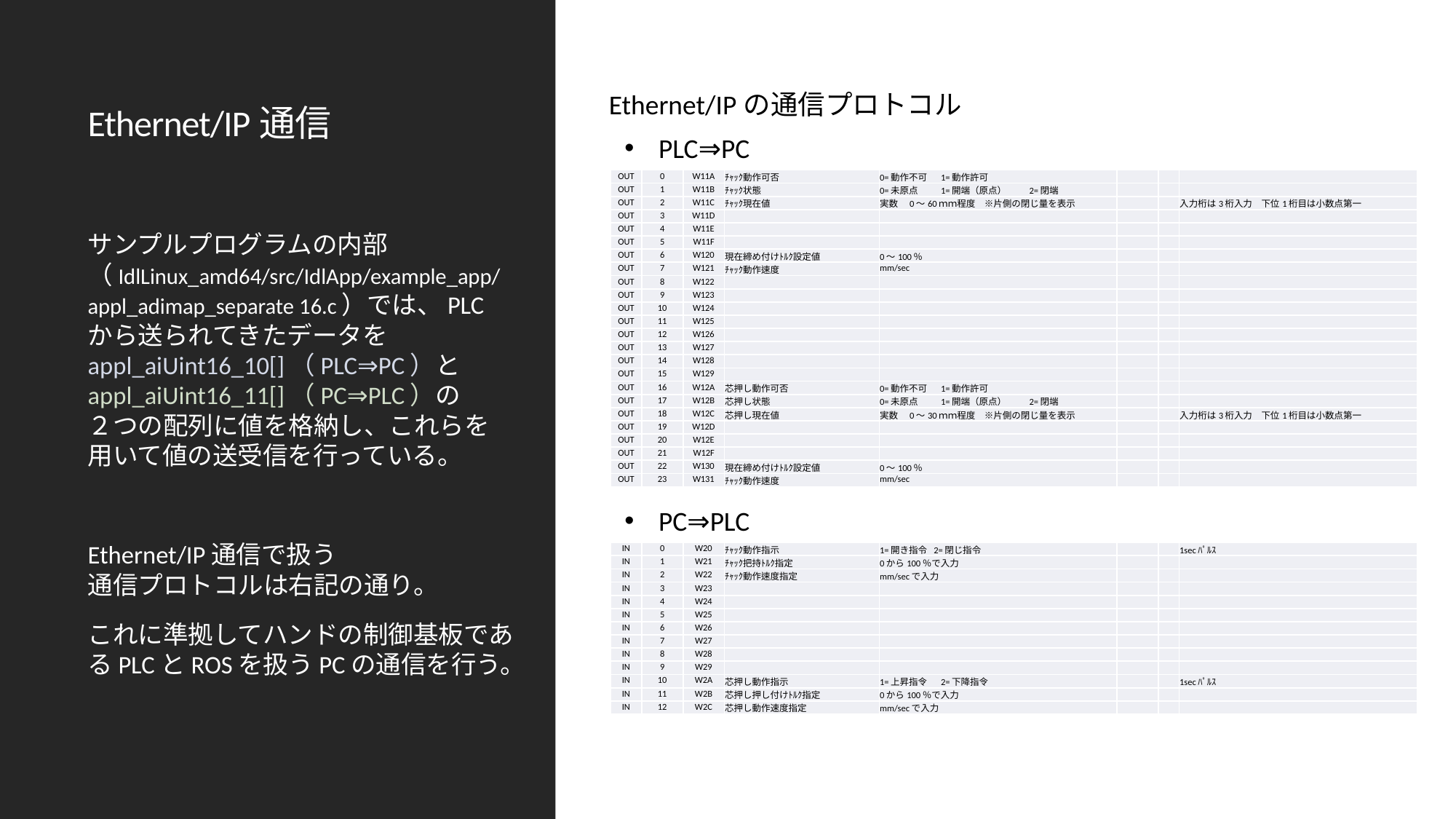

# Ethernet/IP通信
Ethernet/IPの通信プロトコル
PLC⇒PC
| OUT | 0 | W11A | ﾁｬｯｸ動作可否 | 0=動作不可 　1=動作許可 |  |  |  |
| --- | --- | --- | --- | --- | --- | --- | --- |
| OUT | 1 | W11B | ﾁｬｯｸ状態 | 0=未原点 　　1=開端（原点）　　 2=閉端 |  |  |  |
| OUT | 2 | W11C | ﾁｬｯｸ現在値 | 実数　0～60ｍｍ程度　※片側の閉じ量を表示 |  |  | 入力桁は3桁入力　下位1桁目は小数点第一 |
| OUT | 3 | W11D |  |  |  |  |  |
| OUT | 4 | W11E |  |  |  |  |  |
| OUT | 5 | W11F |  |  |  |  |  |
| OUT | 6 | W120 | 現在締め付けﾄﾙｸ設定値 | 0～100％ |  |  |  |
| OUT | 7 | W121 | ﾁｬｯｸ動作速度 | mm/sec |  |  |  |
| OUT | 8 | W122 |  |  |  |  |  |
| OUT | 9 | W123 |  |  |  |  |  |
| OUT | 10 | W124 |  |  |  |  |  |
| OUT | 11 | W125 |  |  |  |  |  |
| OUT | 12 | W126 |  |  |  |  |  |
| OUT | 13 | W127 |  |  |  |  |  |
| OUT | 14 | W128 |  |  |  |  |  |
| OUT | 15 | W129 |  |  |  |  |  |
| OUT | 16 | W12A | 芯押し動作可否 | 0=動作不可 　1=動作許可 |  |  |  |
| OUT | 17 | W12B | 芯押し状態 | 0=未原点 　　1=開端（原点）　　 2=閉端 |  |  |  |
| OUT | 18 | W12C | 芯押し現在値 | 実数　0～30ｍｍ程度　※片側の閉じ量を表示 |  |  | 入力桁は3桁入力　下位1桁目は小数点第一 |
| OUT | 19 | W12D |  |  |  |  |  |
| OUT | 20 | W12E |  |  |  |  |  |
| OUT | 21 | W12F |  |  |  |  |  |
| OUT | 22 | W130 | 現在締め付けﾄﾙｸ設定値 | 0～100％ |  |  |  |
| OUT | 23 | W131 | ﾁｬｯｸ動作速度 | mm/sec |  |  |  |
サンプルプログラムの内部（IdlLinux_amd64/src/IdlApp/example_app/appl_adimap_separate 16.c）では、PLCから送られてきたデータを
appl_aiUint16_10[]（PLC⇒PC）と
appl_aiUint16_11[]（PC⇒PLC）の
２つの配列に値を格納し、これらを
用いて値の送受信を行っている。

Ethernet/IP通信で扱う
通信プロトコルは右記の通り。
これに準拠してハンドの制御基板であるPLCとROSを扱うPCの通信を行う。
PC⇒PLC
| IN | 0 | W20 | ﾁｬｯｸ動作指示 | 1=開き指令 2=閉じ指令 |  |  | 1secﾊﾟﾙｽ |
| --- | --- | --- | --- | --- | --- | --- | --- |
| IN | 1 | W21 | ﾁｬｯｸ把持ﾄﾙｸ指定 | 0から100％で入力 |  |  |  |
| IN | 2 | W22 | ﾁｬｯｸ動作速度指定 | mm/secで入力 |  |  |  |
| IN | 3 | W23 |  |  |  |  |  |
| IN | 4 | W24 |  |  |  |  |  |
| IN | 5 | W25 |  |  |  |  |  |
| IN | 6 | W26 |  |  |  |  |  |
| IN | 7 | W27 |  |  |  |  |  |
| IN | 8 | W28 |  |  |  |  |  |
| IN | 9 | W29 |  |  |  |  |  |
| IN | 10 | W2A | 芯押し動作指示 | 1=上昇指令 　2=下降指令 |  |  | 1secﾊﾟﾙｽ |
| IN | 11 | W2B | 芯押し押し付けﾄﾙｸ指定 | 0から100％で入力 |  |  |  |
| IN | 12 | W2C | 芯押し動作速度指定 | mm/secで入力 |  |  |  |